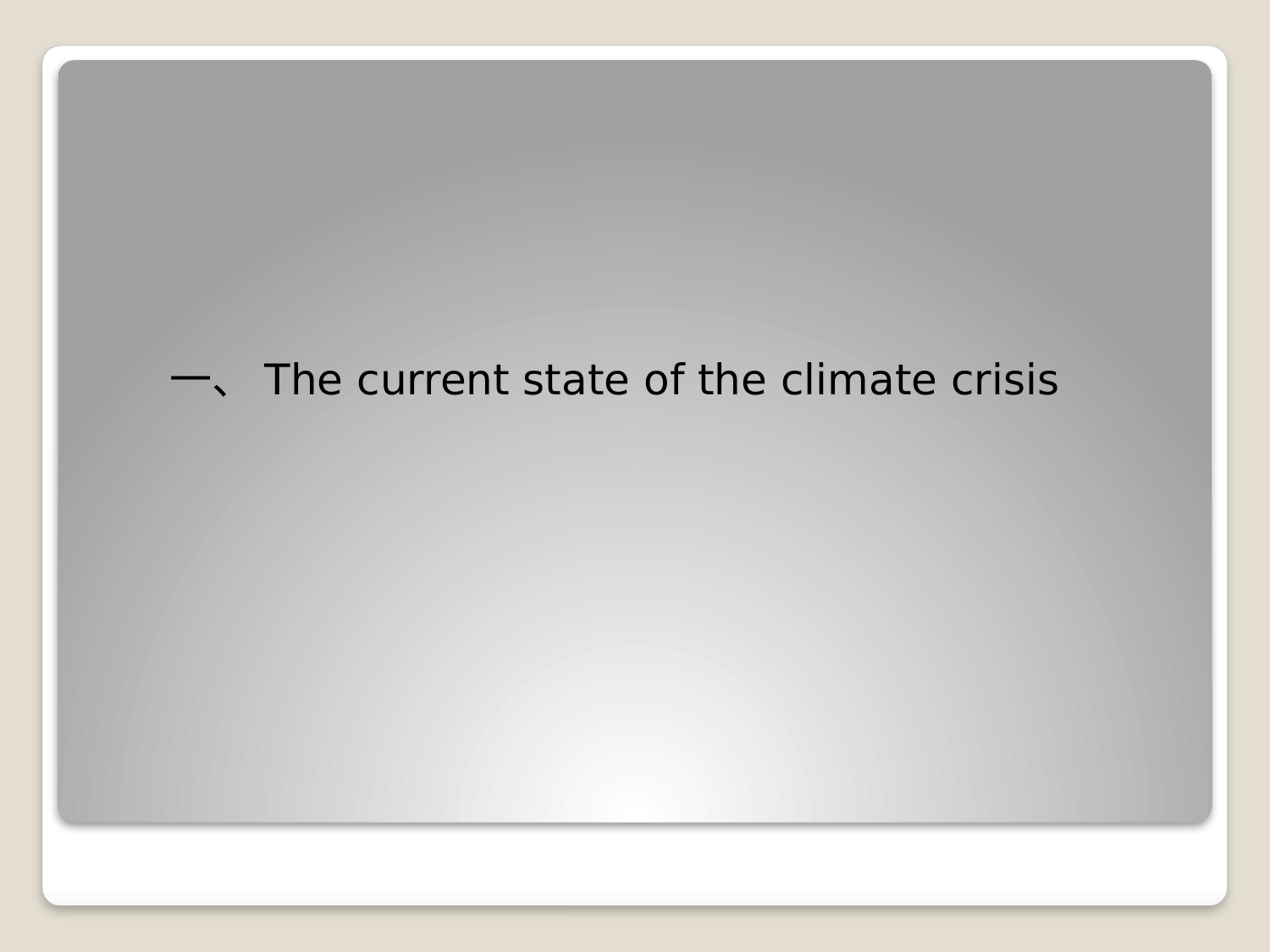

一、The current state of the climate crisis